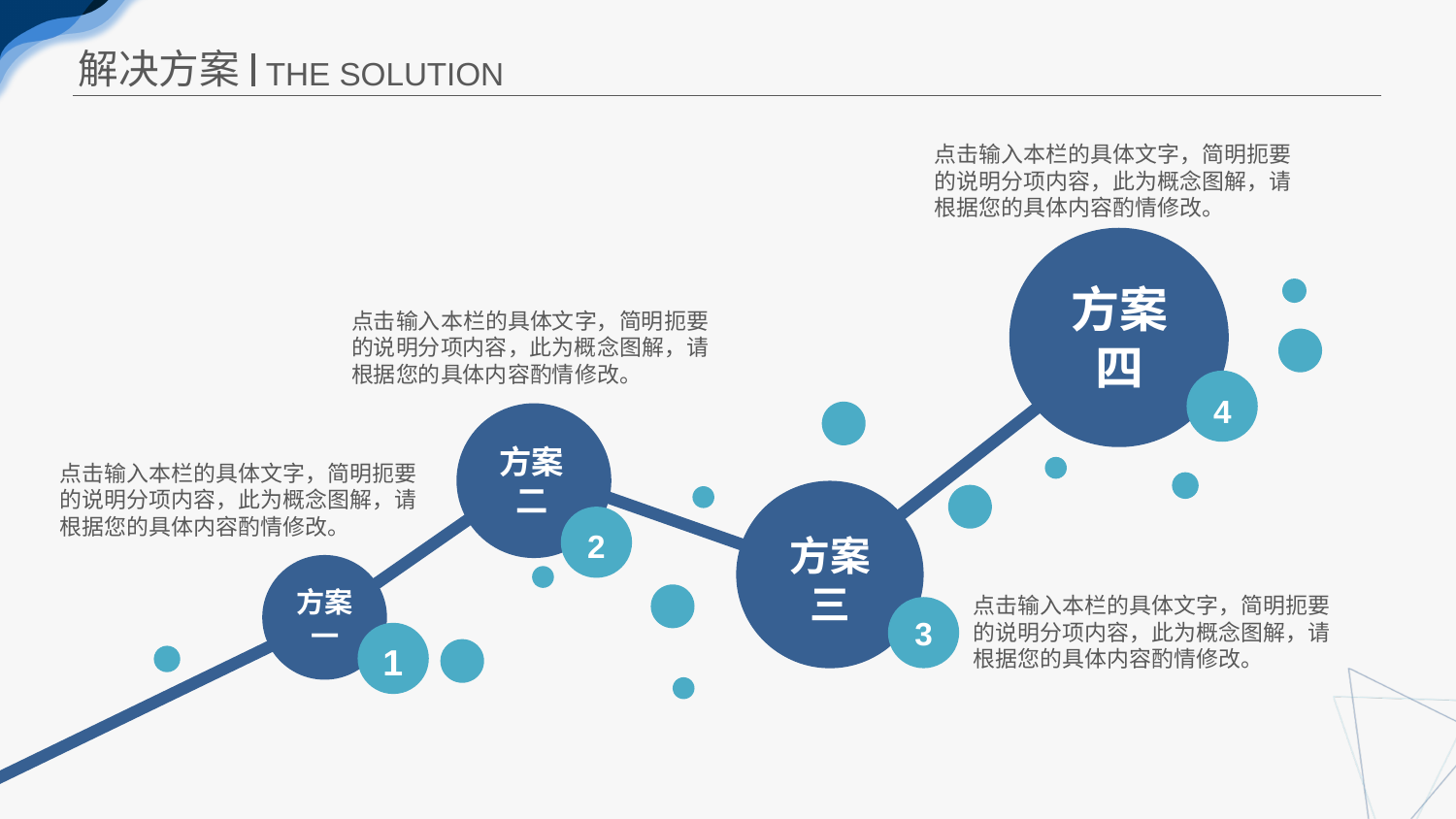

解决方案
THE SOLUTION
点击输入本栏的具体文字，简明扼要的说明分项内容，此为概念图解，请根据您的具体内容酌情修改。

方案
四

点击输入本栏的具体文字，简明扼要的说明分项内容，此为概念图解，请根据您的具体内容酌情修改。

4

方案
二
点击输入本栏的具体文字，简明扼要的说明分项内容，此为概念图解，请根据您的具体内容酌情修改。

方案
三

2

方案
一

点击输入本栏的具体文字，简明扼要的说明分项内容，此为概念图解，请根据您的具体内容酌情修改。

3

1